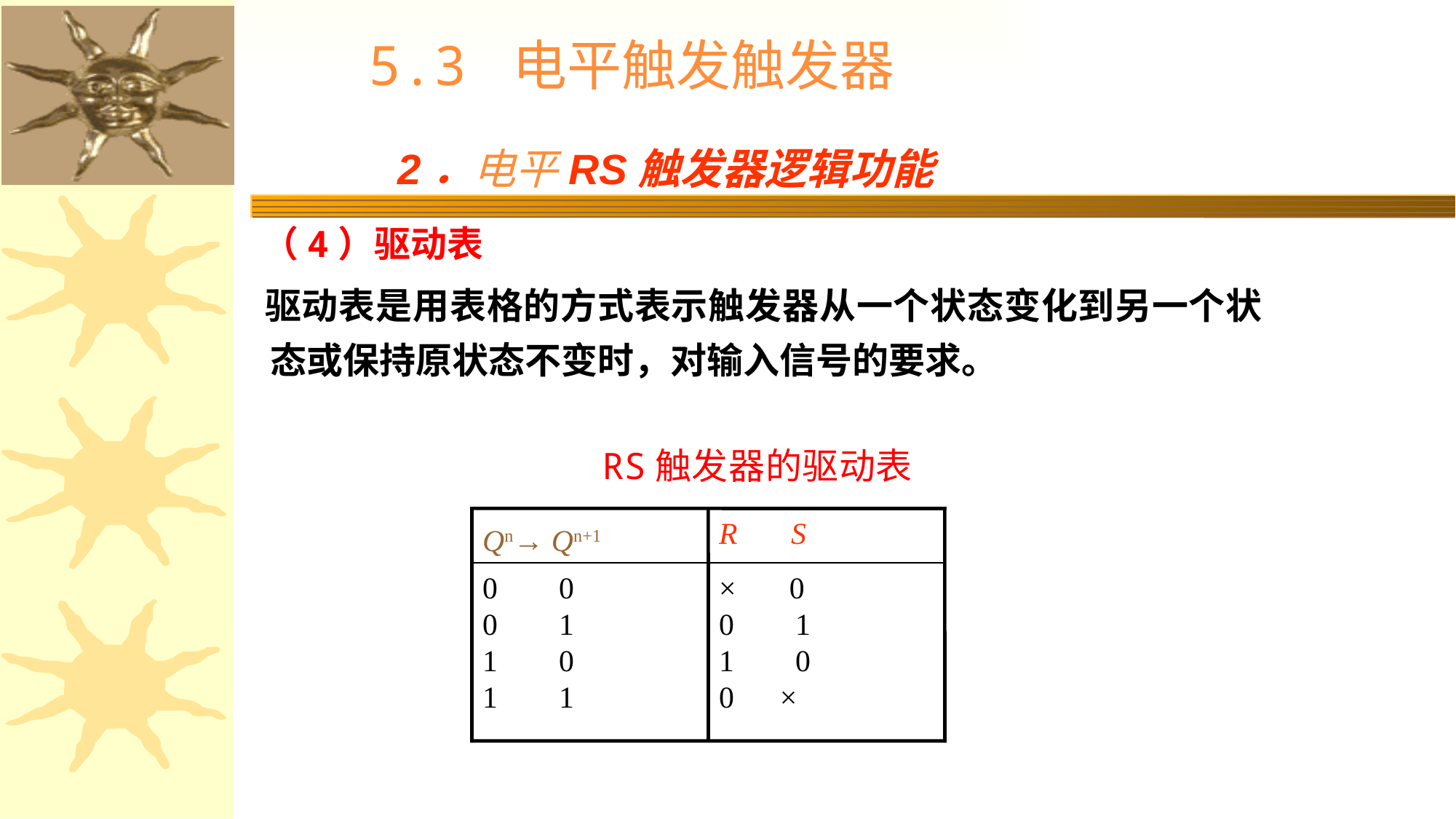

5.3 电平触发触发器
2．电平RS触发器逻辑功能
   （4）驱动表
   驱动表是用表格的方式表示触发器从一个状态变化到另一个状态或保持原状态不变时，对输入信号的要求。
   RS触发器的驱动表

Qn→ Qn+1

R       S

0        0
0        1
1        0
1        1

×       0
0        1
1        0
0      ×